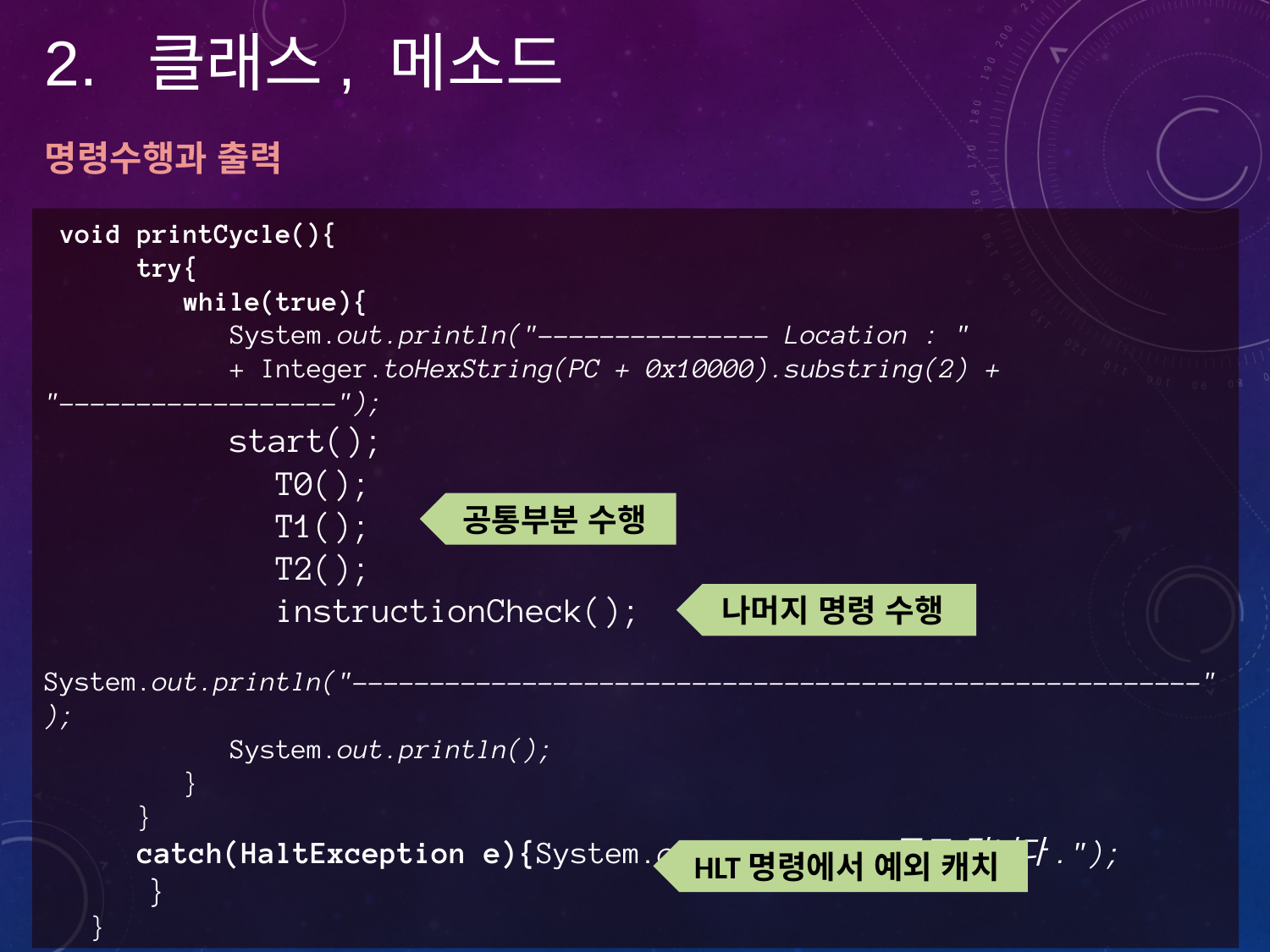

클래스, 메소드
명령수행과 출력
 void printCycle(){
      try{
         while(true){
            System.out.println("--------------- Location : "
            + Integer.toHexString(PC + 0x10000).substring(2) + "------------------");
            start();
            T0();
            T1();
            T2();
            instructionCheck();
            System.out.println("-------------------------------------------------------");
            System.out.println();
         }
      }
      catch(HaltException e){System.out.println("종료 됩니다.");
      }
   }
공통부분 수행
나머지 명령 수행
HLT명령에서 예외 캐치